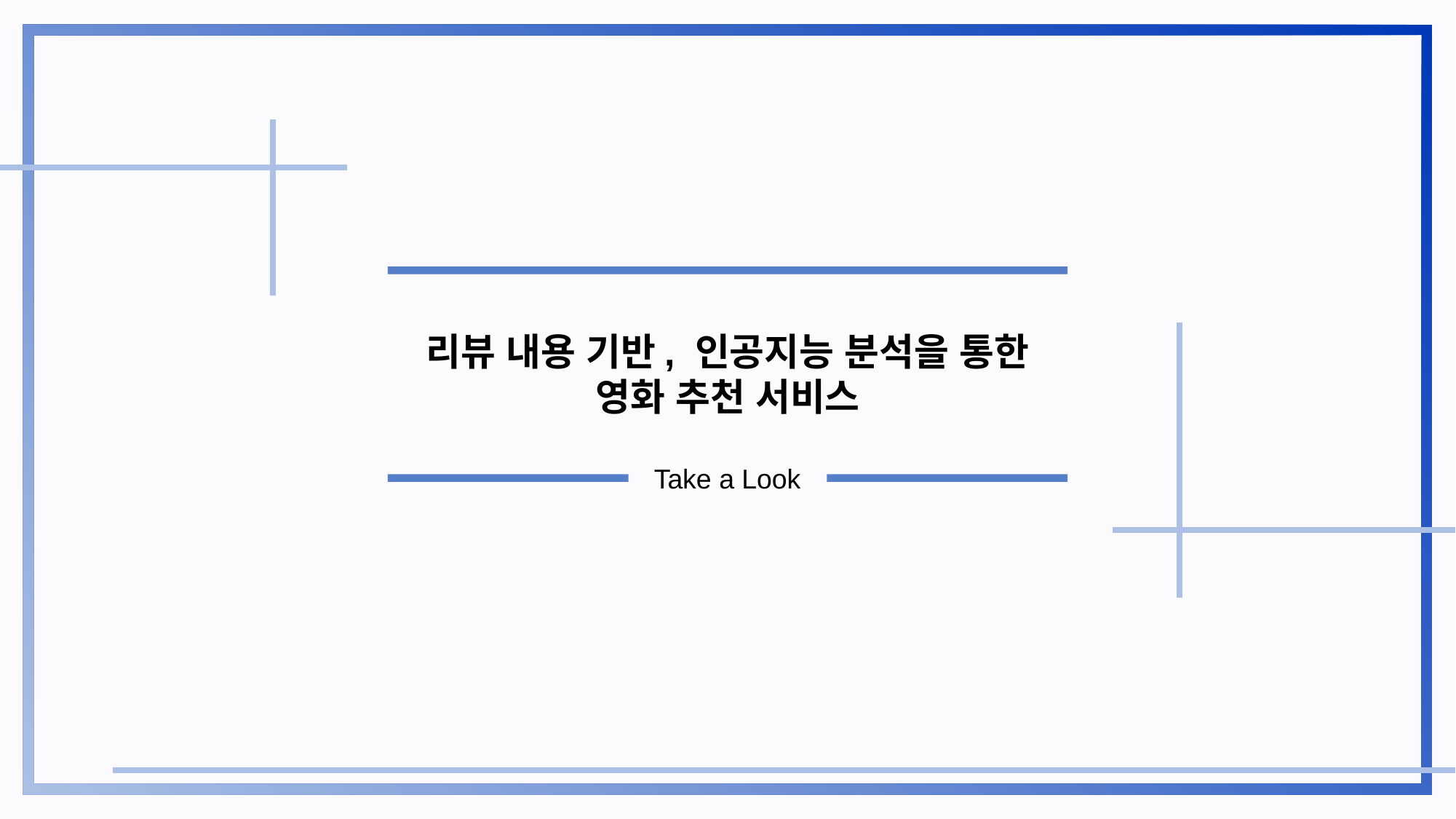

리뷰 내용 기반, 인공지능 분석을 통한
영화 추천 서비스
Take a Look